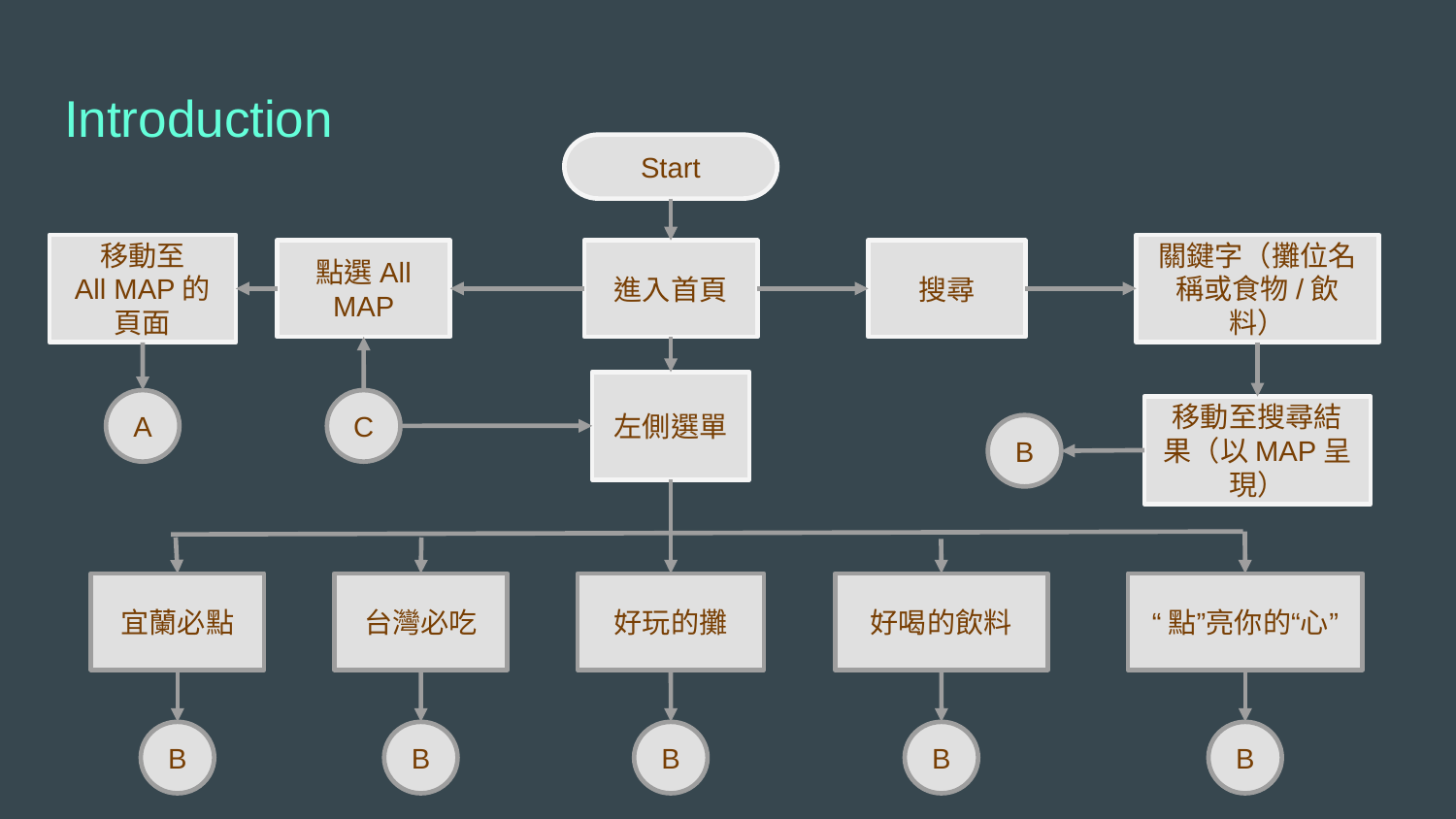

# Introduction

Start
移動至
All MAP的頁面
關鍵字（攤位名稱或食物/飲料）
點選All MAP
進入首頁
搜尋
左側選單
A
C
移動至搜尋結果（以MAP呈現）
B
宜蘭必點
台灣必吃
好玩的攤
好喝的飲料
“點”亮你的“心”
B
B
B
B
B